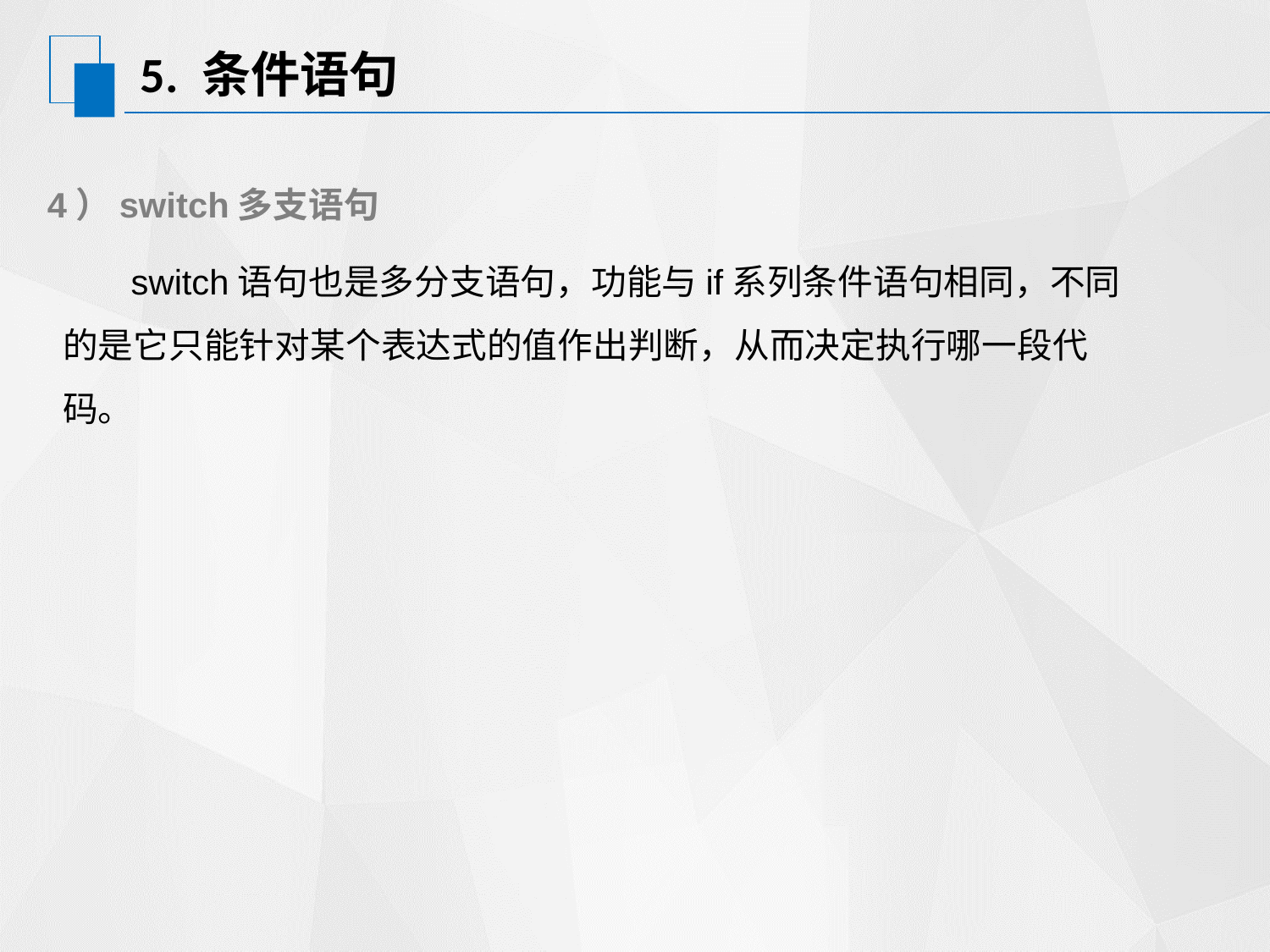

# 5. 条件语句
4）switch多支语句
       switch语句也是多分支语句，功能与if系列条件语句相同，不同的是它只能针对某个表达式的值作出判断，从而决定执行哪一段代码。